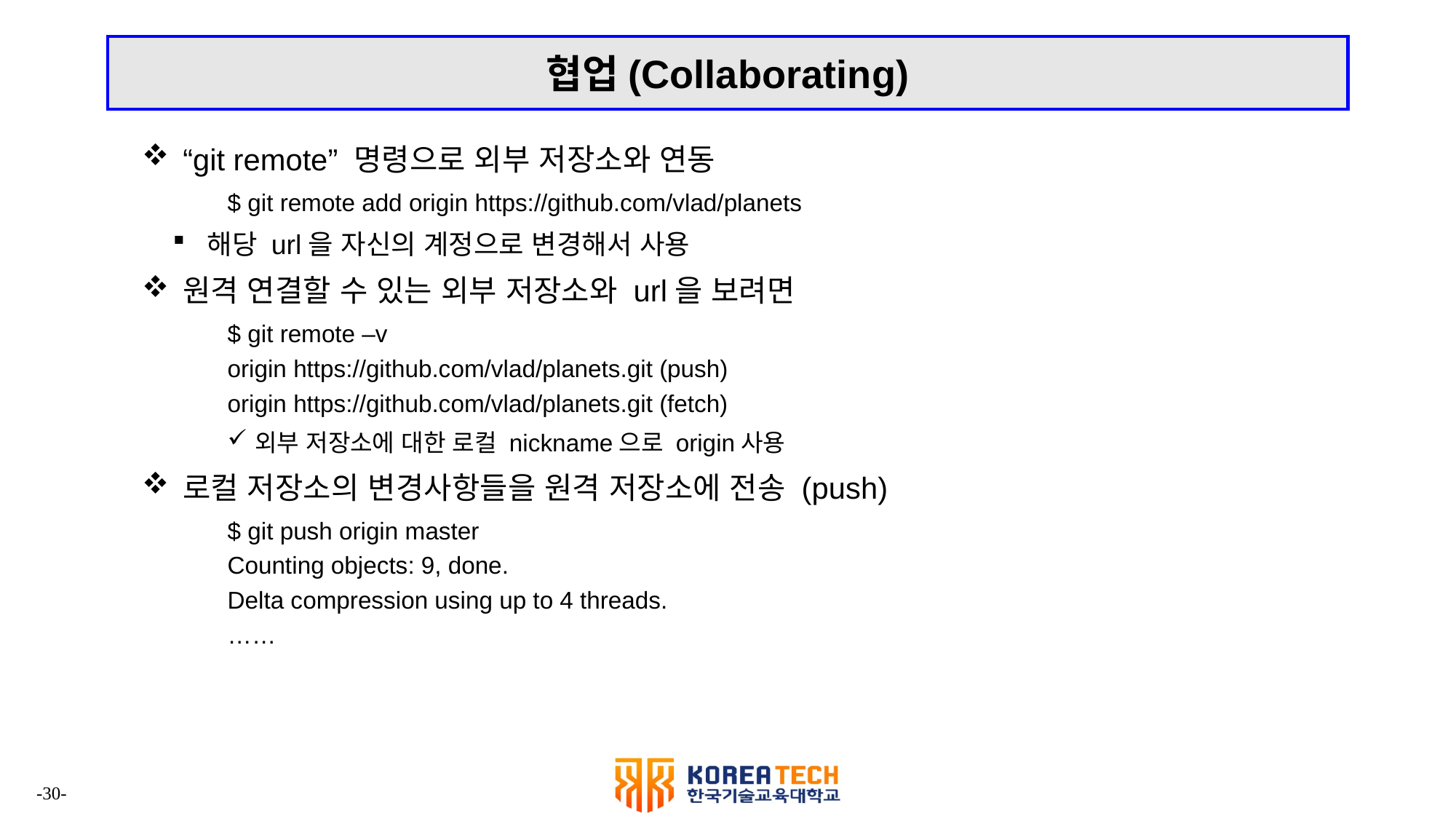

# 협업(Collaborating)
“git remote” 명령으로 외부 저장소와 연동
$ git remote add origin https://github.com/vlad/planets
해당 url을 자신의 계정으로 변경해서 사용
원격 연결할 수 있는 외부 저장소와 url을 보려면
$ git remote –v
origin https://github.com/vlad/planets.git (push)
origin https://github.com/vlad/planets.git (fetch)
외부 저장소에 대한 로컬 nickname으로 origin사용
로컬 저장소의 변경사항들을 원격 저장소에 전송 (push)
$ git push origin master
Counting objects: 9, done.
Delta compression using up to 4 threads.
……
-30-